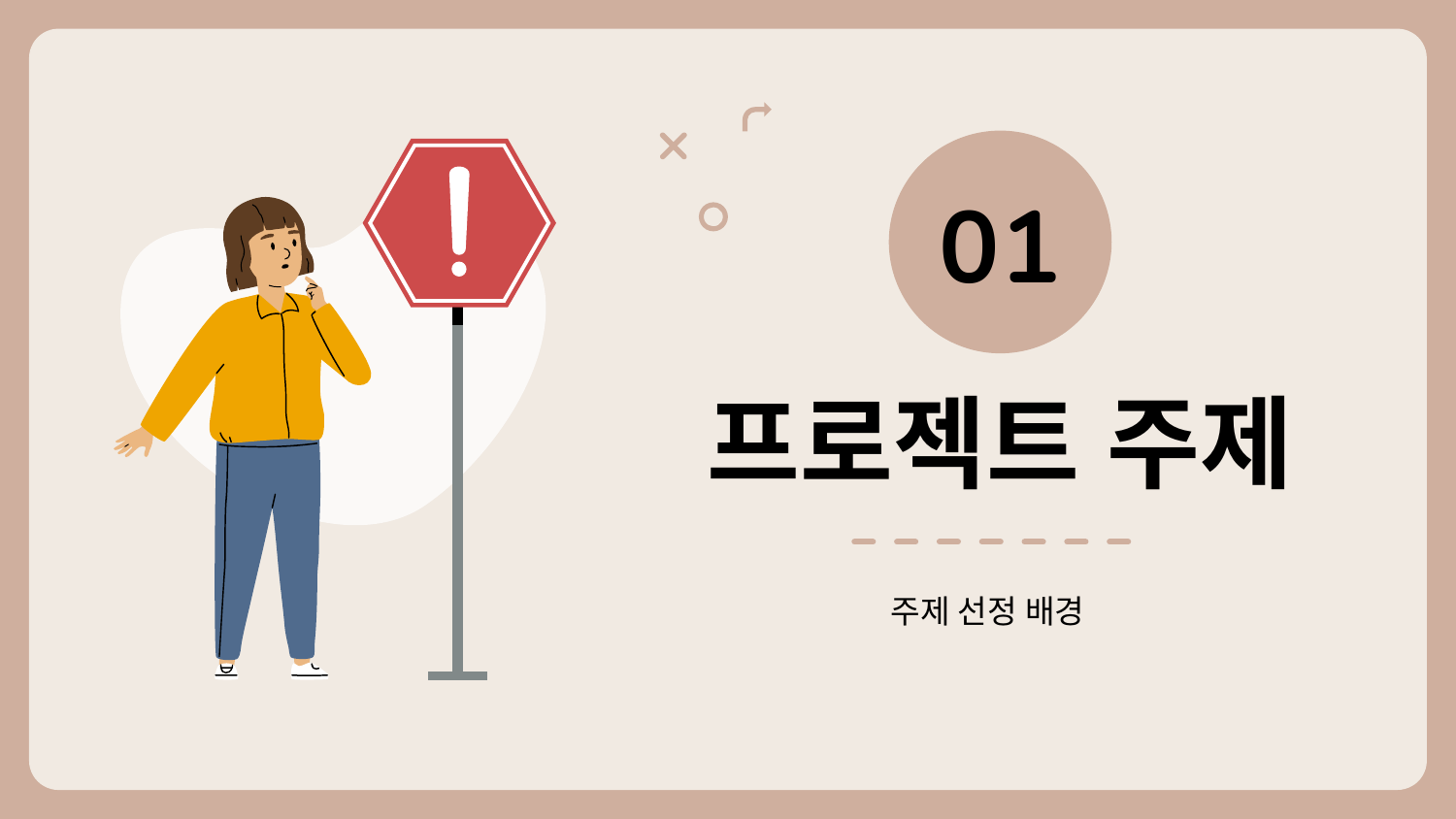

01
# 프로젝트 주제
주제 선정 배경